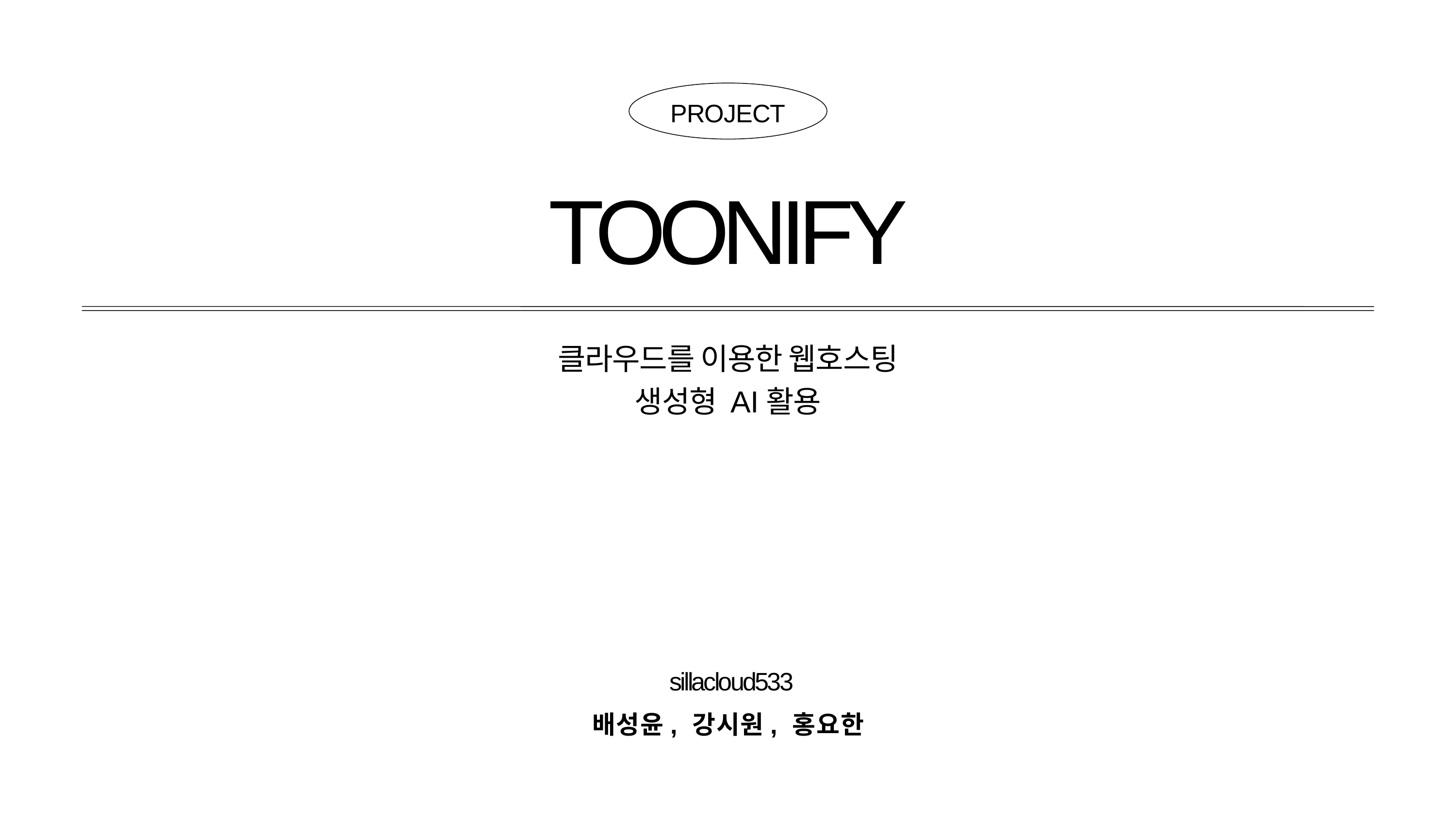

PROJECT
TOONIFY

클라우드를 이용한 웹호스팅
생성형 AI활용
 sillacloud533
배성윤, 강시원, 홍요한